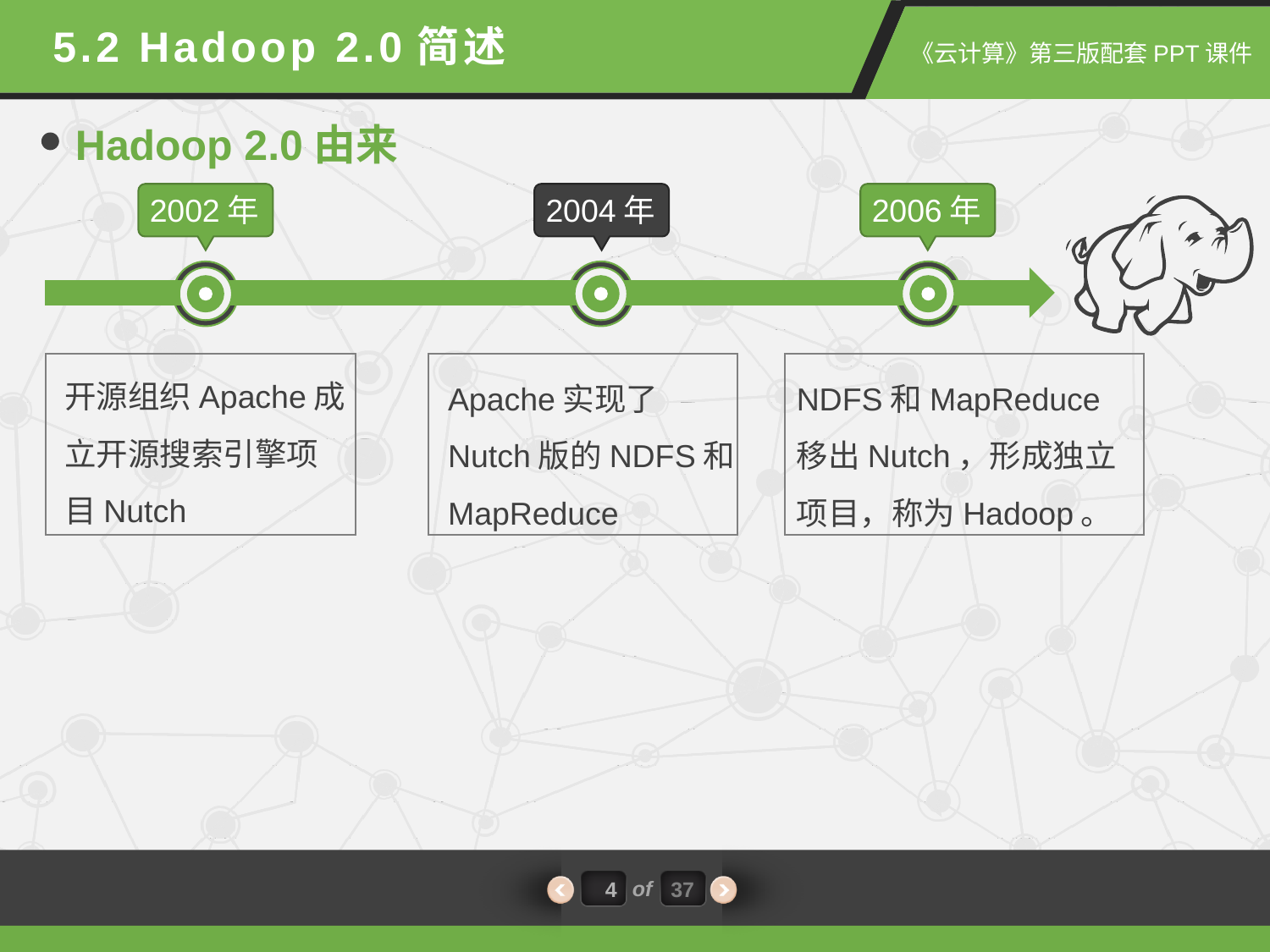

5.2 Hadoop 2.0简述
Hadoop 2.0由来

2004年

2002年
2006年

开源组织Apache成立开源搜索引擎项目Nutch

Apache实现了Nutch版的NDFS和MapReduce
NDFS和MapReduce移出Nutch，形成独立项目，称为Hadoop。
4